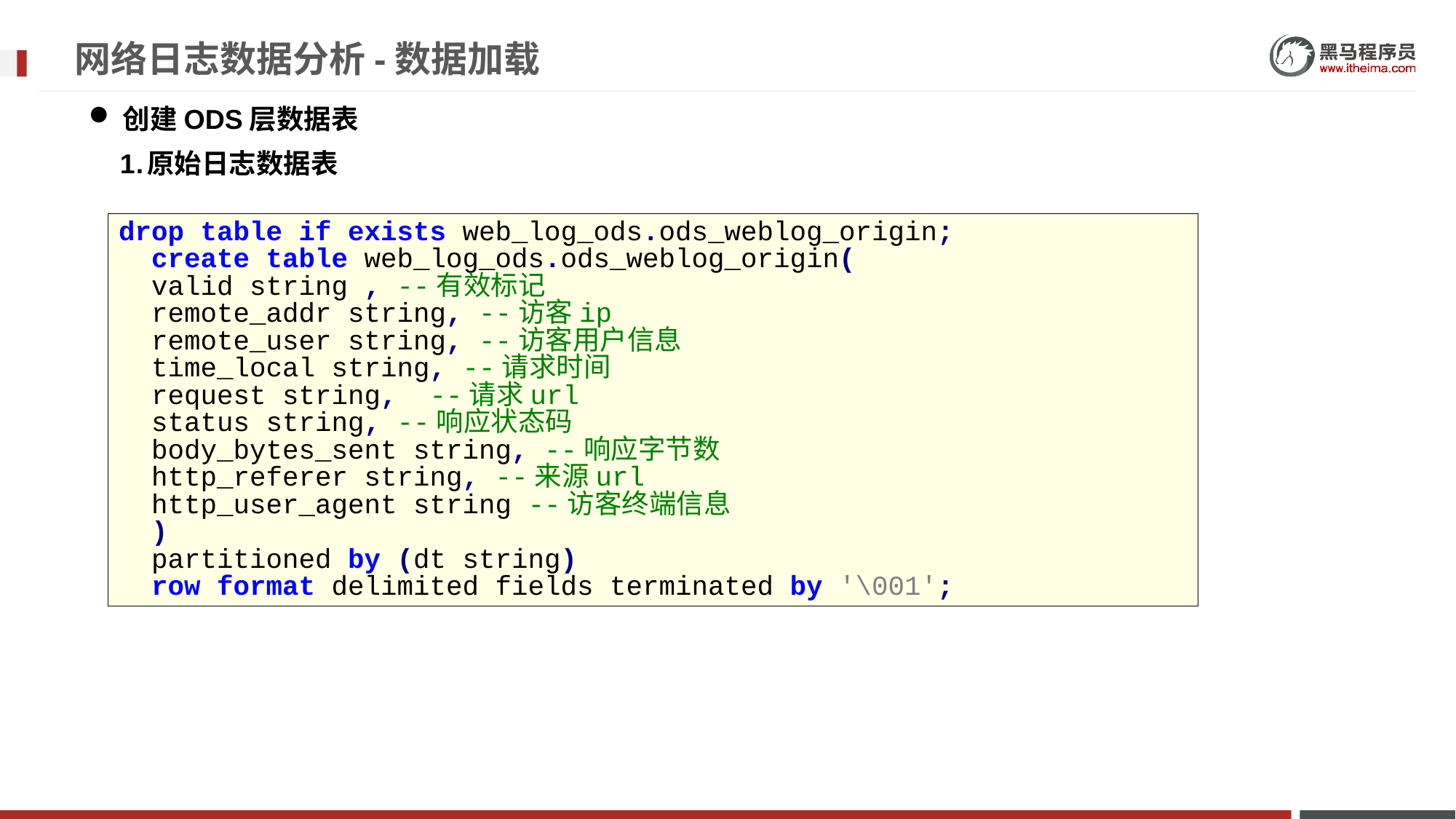

# 网络日志数据分析-数据加载
创建ODS层数据表
原始日志数据表
drop table if exists web_log_ods.ods_weblog_origin;
  create table web_log_ods.ods_weblog_origin(
  valid string , --有效标记
  remote_addr string, --访客ip
  remote_user string, --访客用户信息
  time_local string, --请求时间
  request string,  --请求url
  status string, --响应状态码
  body_bytes_sent string, --响应字节数
  http_referer string, --来源url
  http_user_agent string --访客终端信息
  )
  partitioned by (dt string)
  row format delimited fields terminated by '\001';